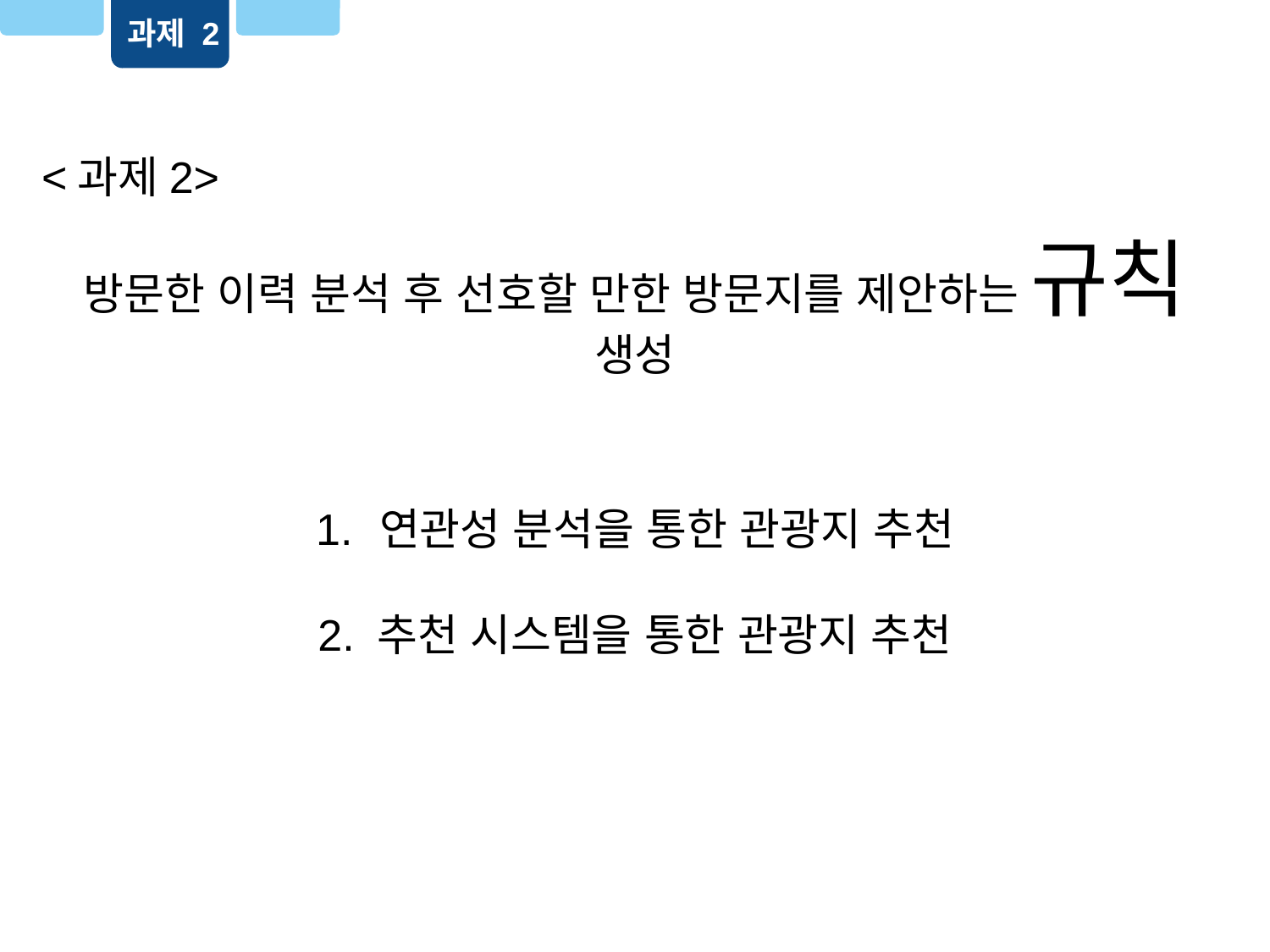

과제 2
<과제2>
방문한 이력 분석 후 선호할 만한 방문지를 제안하는 규칙 생성
연관성 분석을 통한 관광지 추천

2. 추천 시스템을 통한 관광지 추천